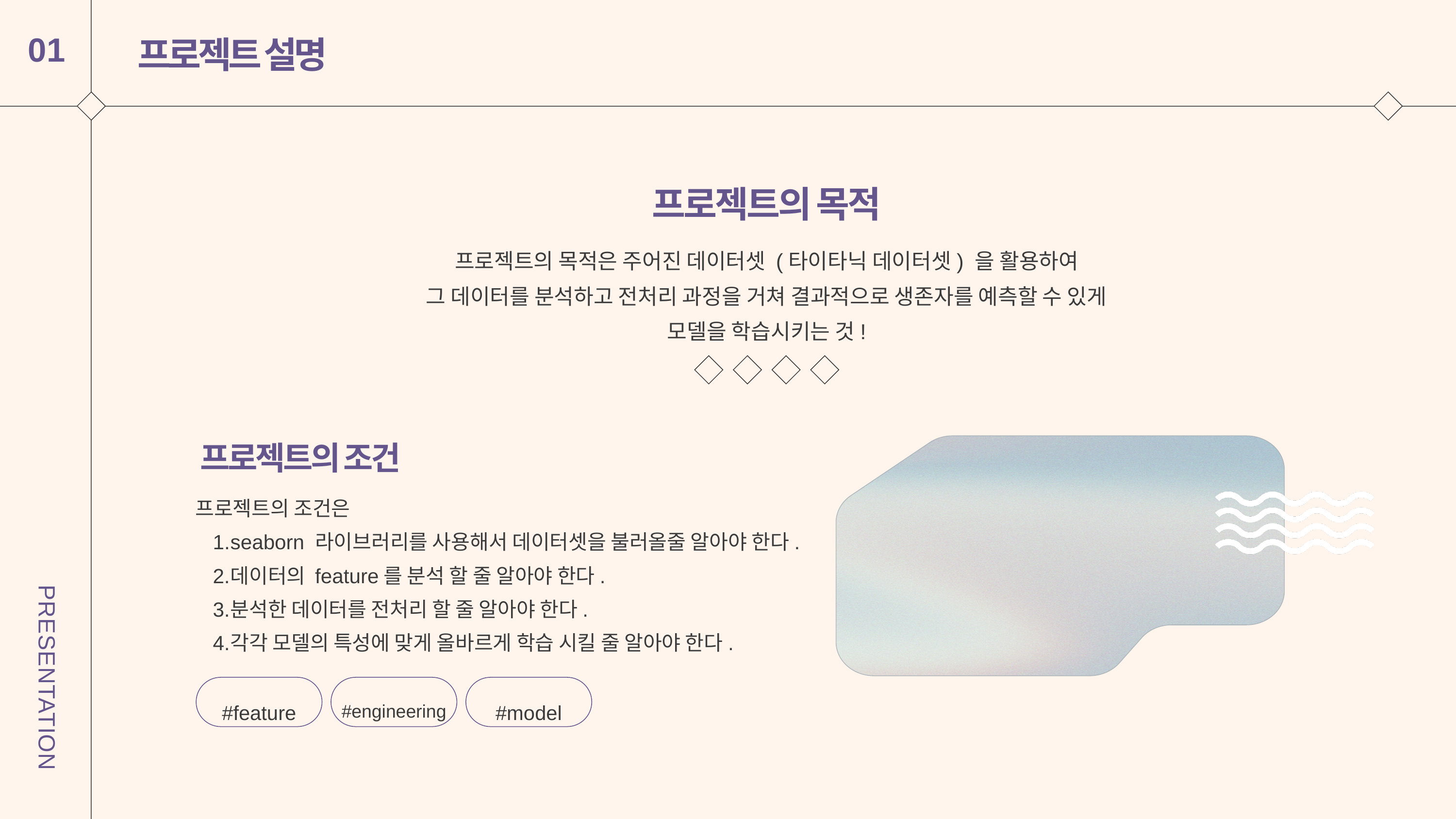

프로젝트 설명
01

프로젝트의 목적
프로젝트의 목적은 주어진 데이터셋 (타이타닉 데이터셋) 을 활용하여
그 데이터를 분석하고 전처리 과정을 거쳐 결과적으로 생존자를 예측할 수 있게
모델을 학습시키는 것!

프로젝트의 조건

프로젝트의 조건은
seaborn 라이브러리를 사용해서 데이터셋을 불러올줄 알아야 한다.
데이터의 feature를 분석 할 줄 알아야 한다.
분석한 데이터를 전처리 할 줄 알아야 한다.
각각 모델의 특성에 맞게 올바르게 학습 시킬 줄 알아야 한다.

#feature

#engineering

#model
PRESENTATION